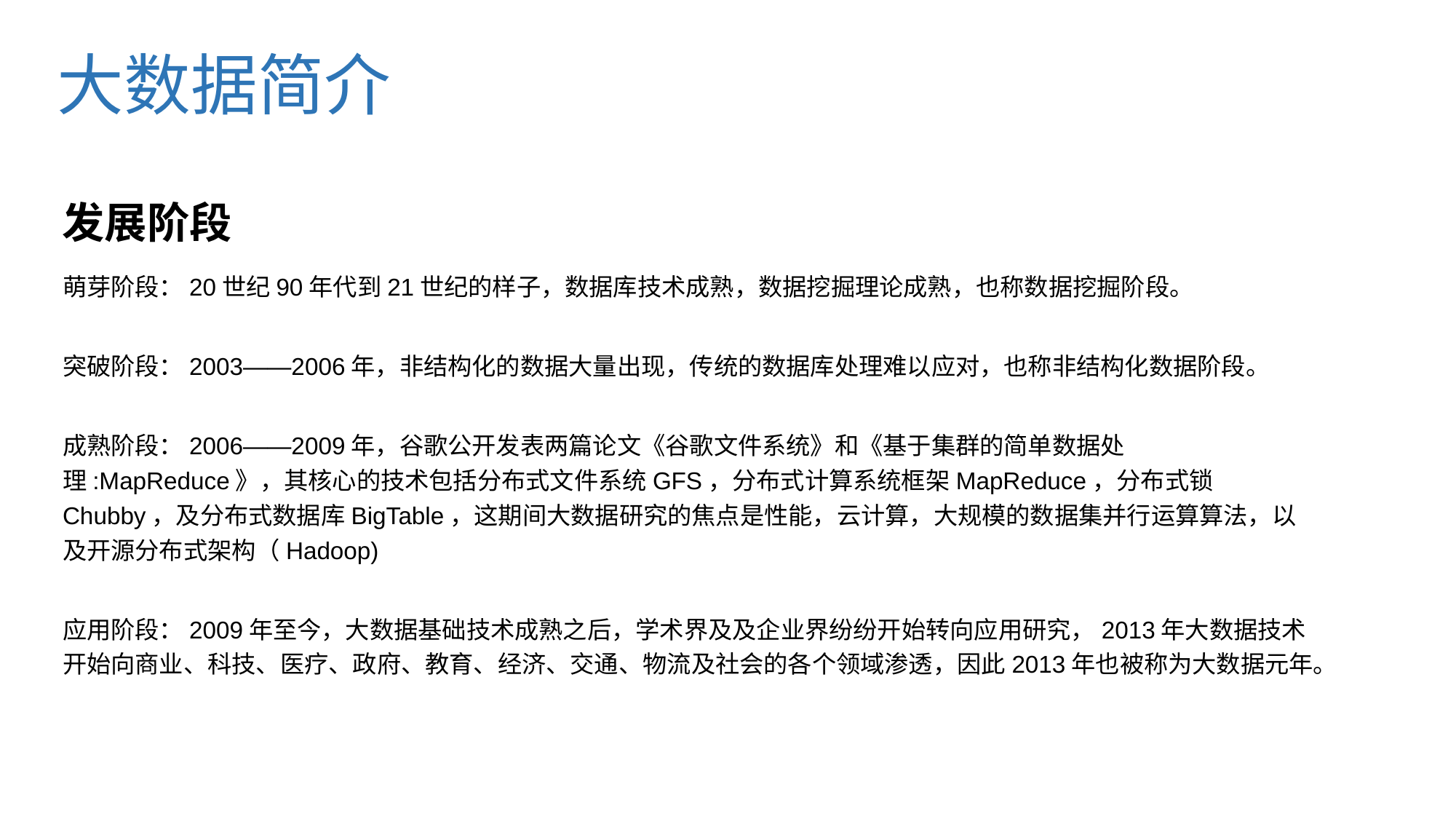

大数据简介
发展阶段
萌芽阶段：20世纪90年代到21世纪的样子，数据库技术成熟，数据挖掘理论成熟，也称数据挖掘阶段。

突破阶段：2003——2006年，非结构化的数据大量出现，传统的数据库处理难以应对，也称非结构化数据阶段。

成熟阶段：2006——2009年，谷歌公开发表两篇论文《谷歌文件系统》和《基于集群的简单数据处理:MapReduce》，其核心的技术包括分布式文件系统GFS，分布式计算系统框架MapReduce，分布式锁Chubby，及分布式数据库BigTable，这期间大数据研究的焦点是性能，云计算，大规模的数据集并行运算算法，以及开源分布式架构（Hadoop)

应用阶段：2009年至今，大数据基础技术成熟之后，学术界及及企业界纷纷开始转向应用研究，2013年大数据技术开始向商业、科技、医疗、政府、教育、经济、交通、物流及社会的各个领域渗透，因此2013年也被称为大数据元年。